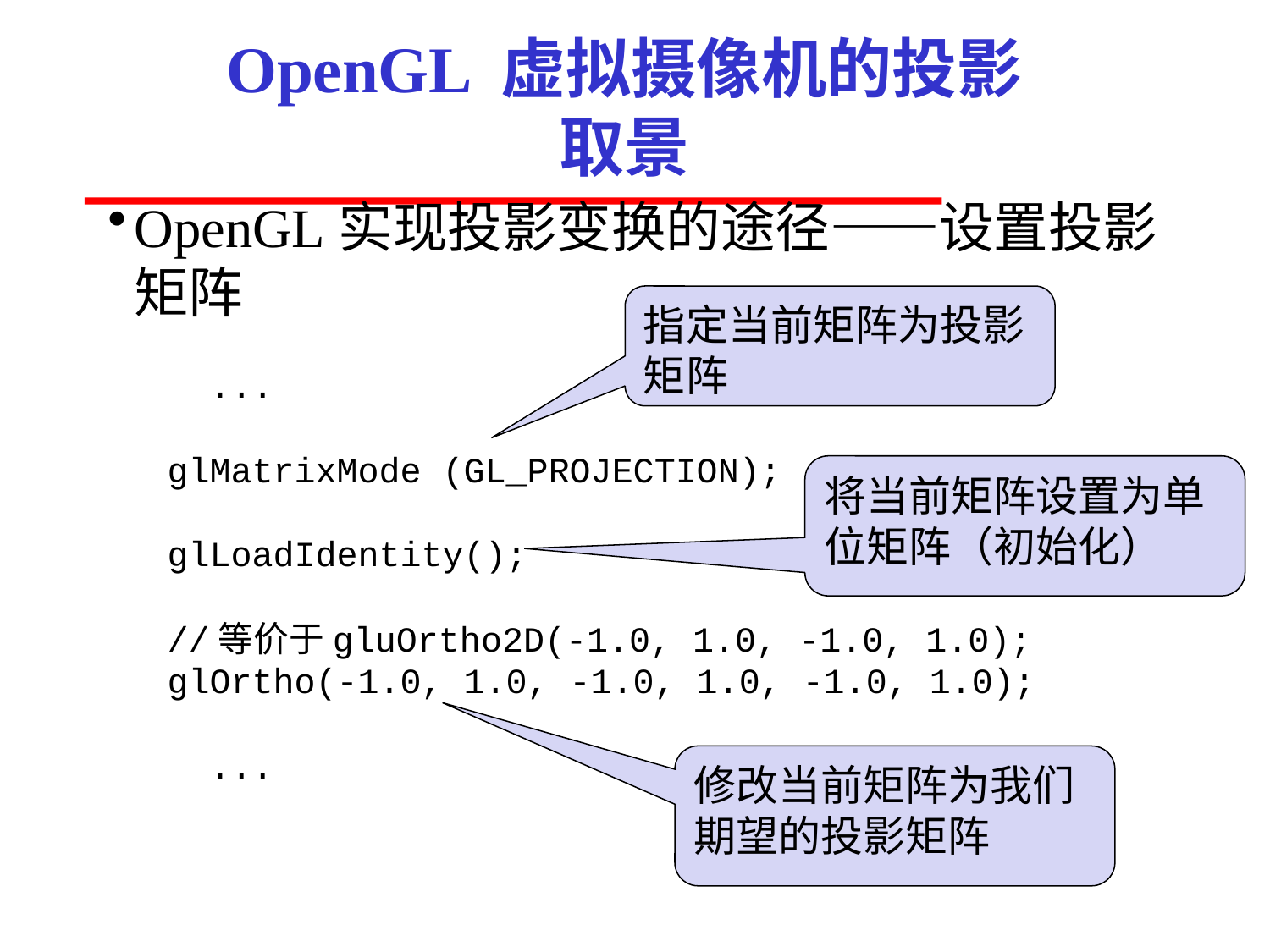

# OpenGL 虚拟摄像机的投影取景
OpenGL实现投影变换的途径——设置投影矩阵
指定当前矩阵为投影矩阵

  ...

glMatrixMode (GL_PROJECTION);

glLoadIdentity();

//等价于gluOrtho2D(-1.0, 1.0, -1.0, 1.0);
glOrtho(-1.0, 1.0, -1.0, 1.0, -1.0, 1.0);

  ...

将当前矩阵设置为单位矩阵（初始化）

修改当前矩阵为我们期望的投影矩阵